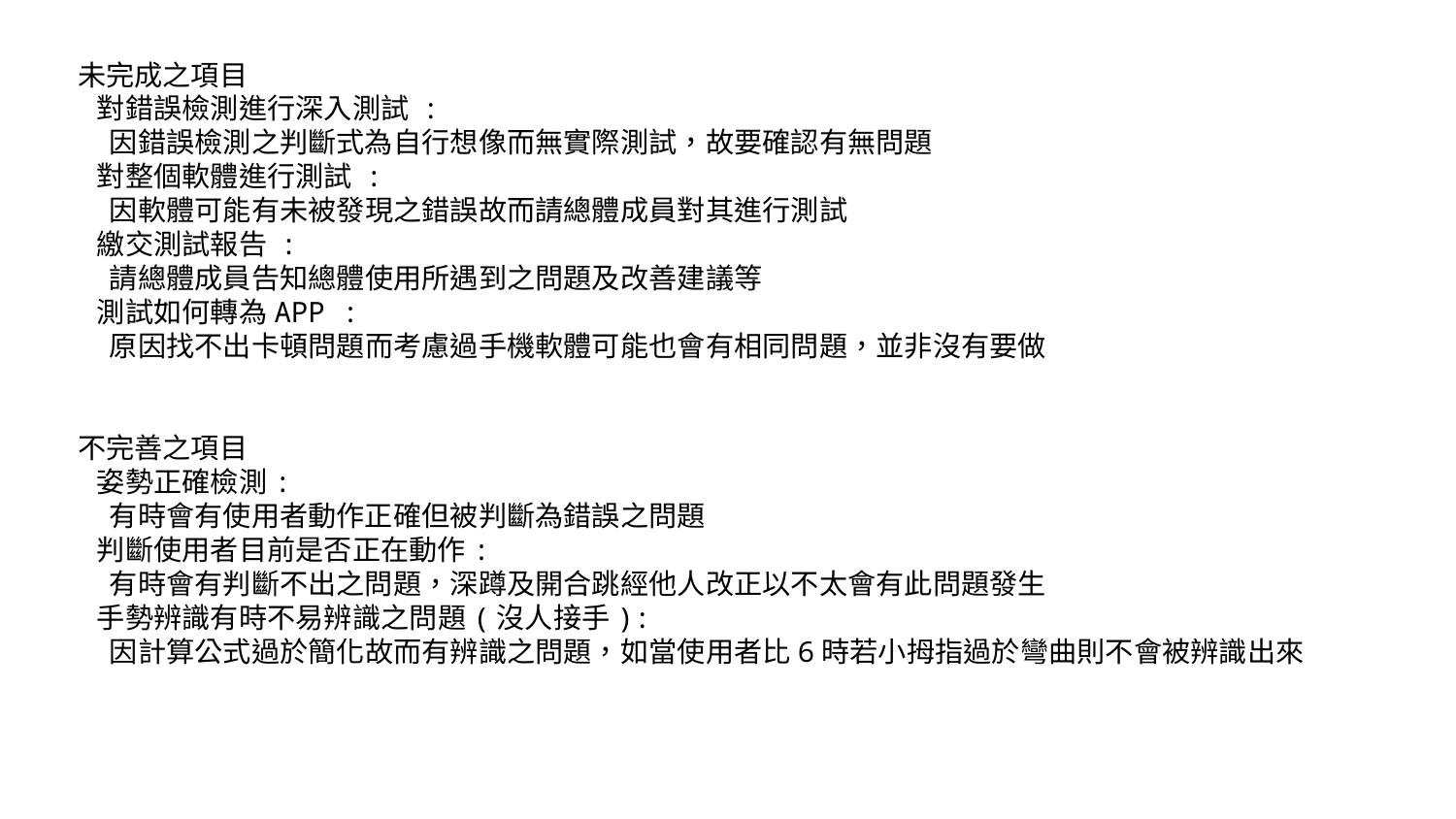

未完成之項目
  對錯誤檢測進行深入測試 :
    因錯誤檢測之判斷式為自行想像而無實際測試，故要確認有無問題
  對整個軟體進行測試 :
    因軟體可能有未被發現之錯誤故而請總體成員對其進行測試
  繳交測試報告 :
    請總體成員告知總體使用所遇到之問題及改善建議等
  測試如何轉為APP :
    原因找不出卡頓問題而考慮過手機軟體可能也會有相同問題，並非沒有要做

不完善之項目
  姿勢正確檢測:
    有時會有使用者動作正確但被判斷為錯誤之問題
  判斷使用者目前是否正在動作:
    有時會有判斷不出之問題，深蹲及開合跳經他人改正以不太會有此問題發生
  手勢辨識有時不易辨識之問題(沒人接手):
    因計算公式過於簡化故而有辨識之問題，如當使用者比6時若小拇指過於彎曲則不會被辨識出來